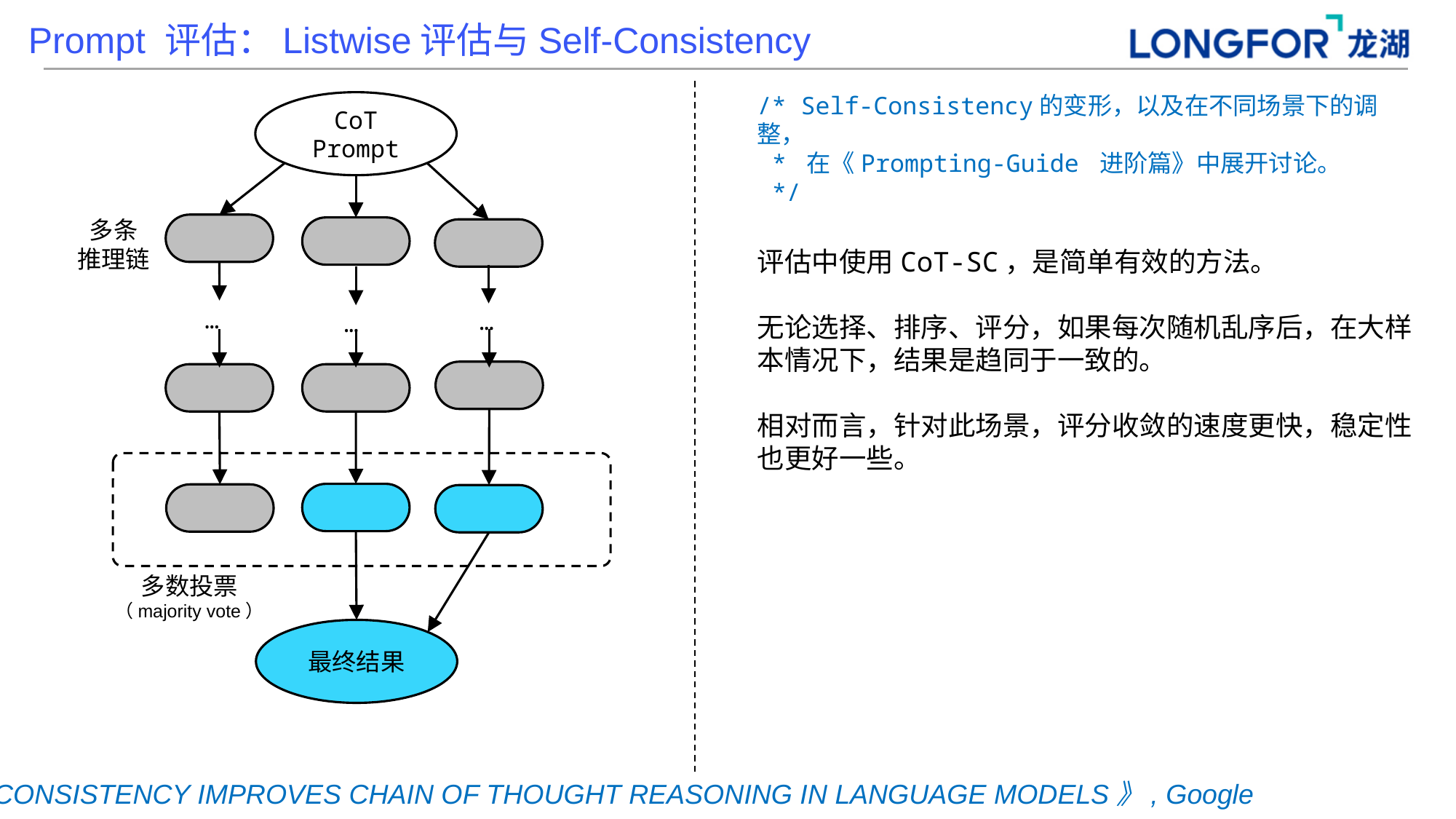

Prompt 评估：Listwise评估与Self-Consistency
/* Self-Consistency的变形，以及在不同场景下的调整，
 * 在《Prompting-Guide 进阶篇》中展开讨论。
 */

CoT Prompt
多条
推理链

评估中使用CoT-SC，是简单有效的方法。

无论选择、排序、评分，如果每次随机乱序后，在大样本情况下，结果是趋同于一致的。

相对而言，针对此场景，评分收敛的速度更快，稳定性也更好一些。

…
…
…

多数投票
（majority vote）
最终结果
《SELF-CONSISTENCY IMPROVES CHAIN OF THOUGHT REASONING IN LANGUAGE MODELS》, Google